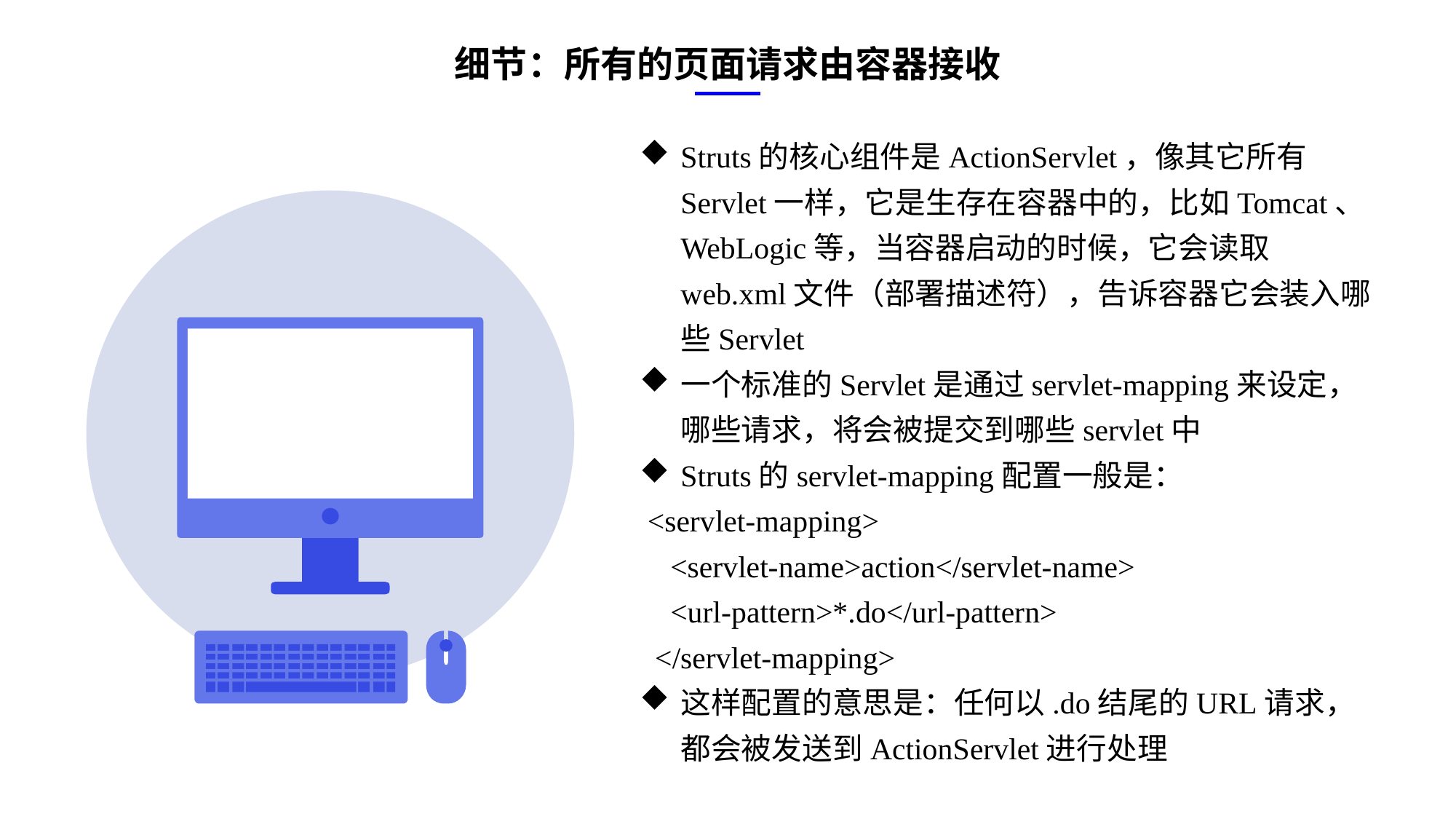

细节：所有的页面请求由容器接收
Struts的核心组件是ActionServlet，像其它所有Servlet一样，它是生存在容器中的，比如Tomcat、WebLogic等，当容器启动的时候，它会读取web.xml文件（部署描述符），告诉容器它会装入哪些Servlet
一个标准的Servlet是通过servlet-mapping来设定，哪些请求，将会被提交到哪些servlet中
Struts的servlet-mapping配置一般是：
 <servlet-mapping>
    <servlet-name>action</servlet-name>
    <url-pattern>*.do</url-pattern>
  </servlet-mapping>
这样配置的意思是：任何以.do结尾的URL请求，都会被发送到ActionServlet进行处理

e7d195523061f1c0ae0eb3eed39d2bcef4622b2499a05fe6567B54A876BEB457BD1EB8EBE9915191D1FA2E860D28D251AB291D9CBBDD28D4BD16020FD75D8281481517FC21E86E4C931520AFA1087E92E357E3DB373CA326F6F926B1A67F681E99E875FFD293B2C32B3919AE4D43F9436862A7DD54F9346DF3662D8AB7319030EF75D53FF682DE13